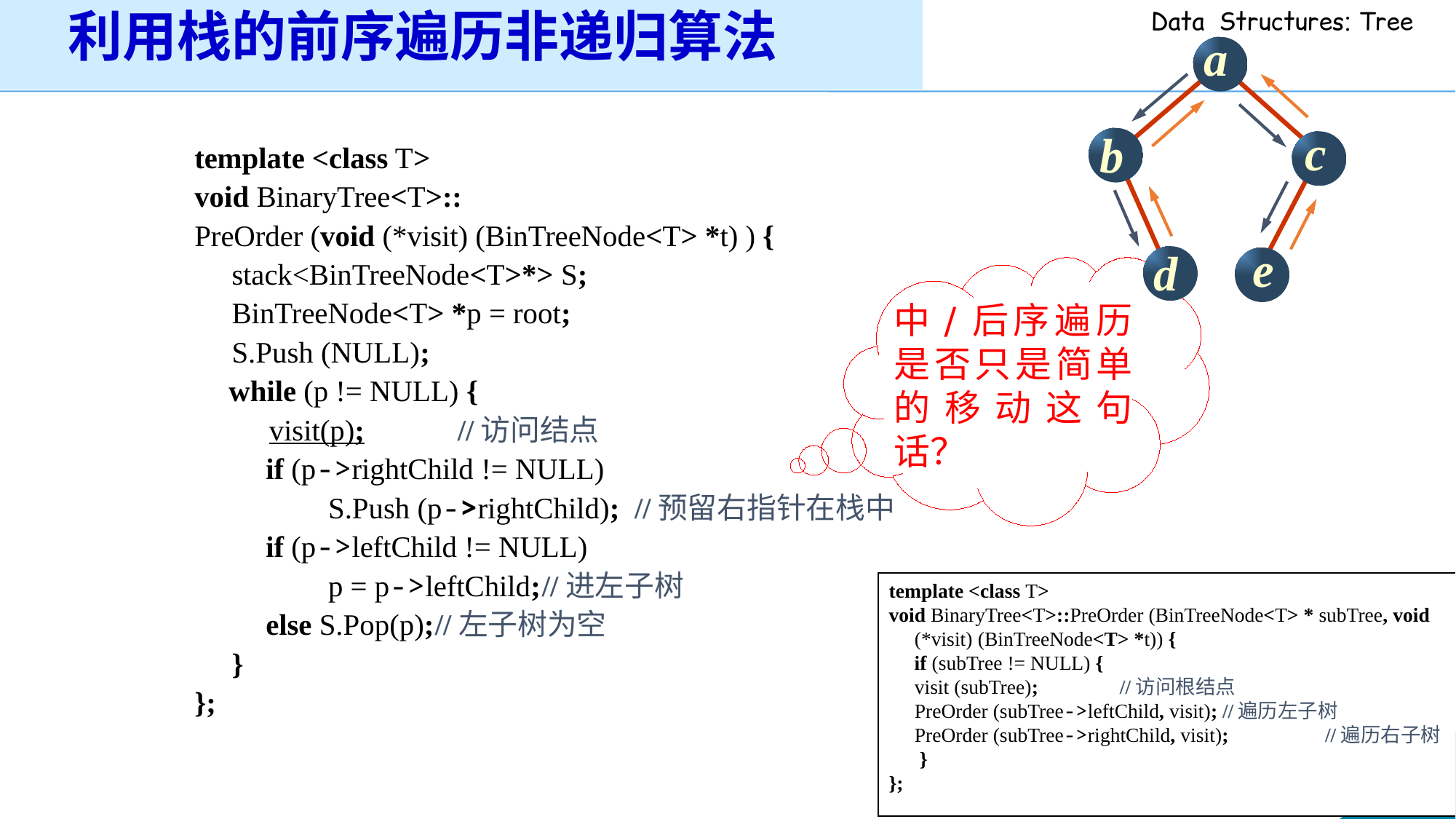

# 利用栈的前序遍历非递归算法
a

c
b

e
d

template <class T>
void BinaryTree<T>::
PreOrder (void (*visit) (BinTreeNode<T> *t) ) {
     stack<BinTreeNode<T>*> S;
     BinTreeNode<T> *p = root;
     S.Push (NULL);
	 while (p != NULL) {
          visit(p);			   //访问结点
 	      if (p->rightChild != NULL)
               	S.Push (p->rightChild);  //预留右指针在栈中
 	      if (p->leftChild != NULL)
               	p = p->leftChild;	//进左子树
 	      else S.Pop(p);		//左子树为空
     }
};
中/后序遍历是否只是简单的移动这句话？
template <class T>
void BinaryTree<T>::PreOrder (BinTreeNode<T> * subTree, void (*visit) (BinTreeNode<T> *t)) {
     if (subTree != NULL) {
		visit (subTree);		//访问根结点
		PreOrder (subTree->leftChild, visit);	//遍历左子树
		PreOrder (subTree->rightChild, visit);	//遍历右子树
	 }
};